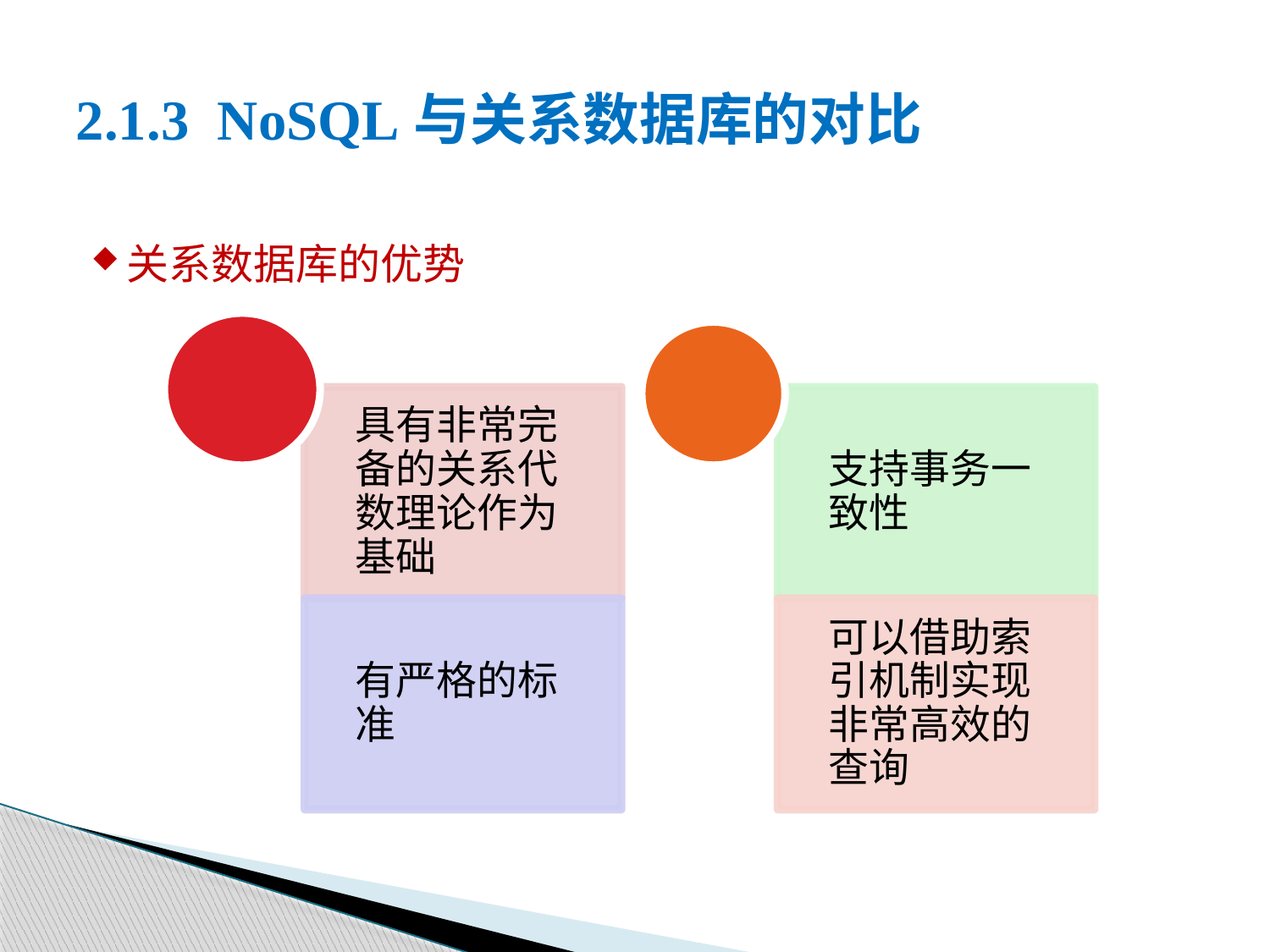

# 2.1.3  NoSQL与关系数据库的对比
关系数据库的优势

具有非常完备的关系代数理论作为基础
有严格的标准

支持事务一致性
可以借助索引机制实现非常高效的查询